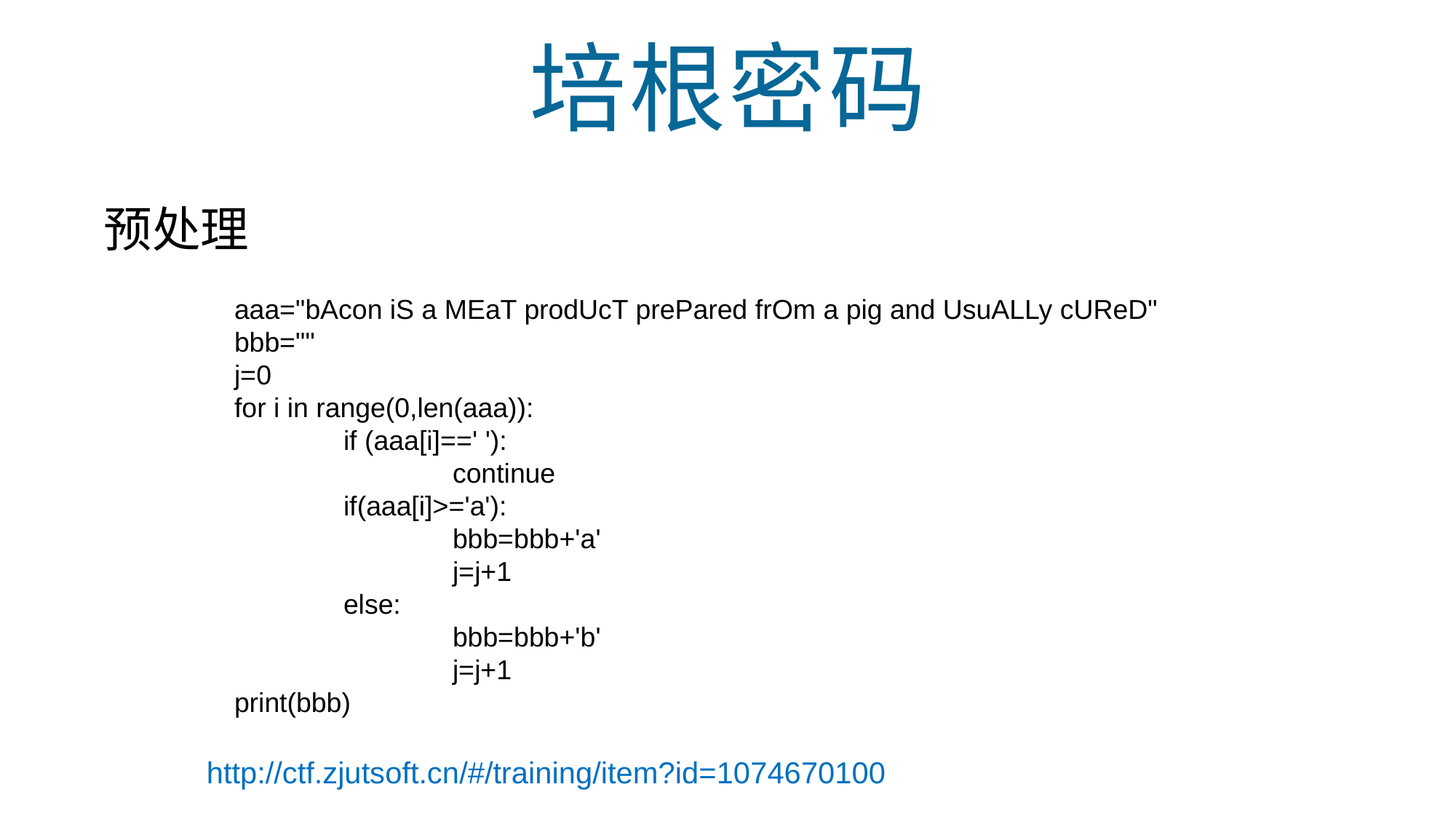

培根密码
预处理
aaa="bAcon iS a MEaT prodUcT prePared frOm a pig and UsuALLy cUReD"
bbb=""
j=0
for i in range(0,len(aaa)):
	if (aaa[i]==' '):
		continue
	if(aaa[i]>='a'):
		bbb=bbb+'a'
		j=j+1
	else:
		bbb=bbb+'b'
		j=j+1
print(bbb)
http://ctf.zjutsoft.cn/#/training/item?id=1074670100